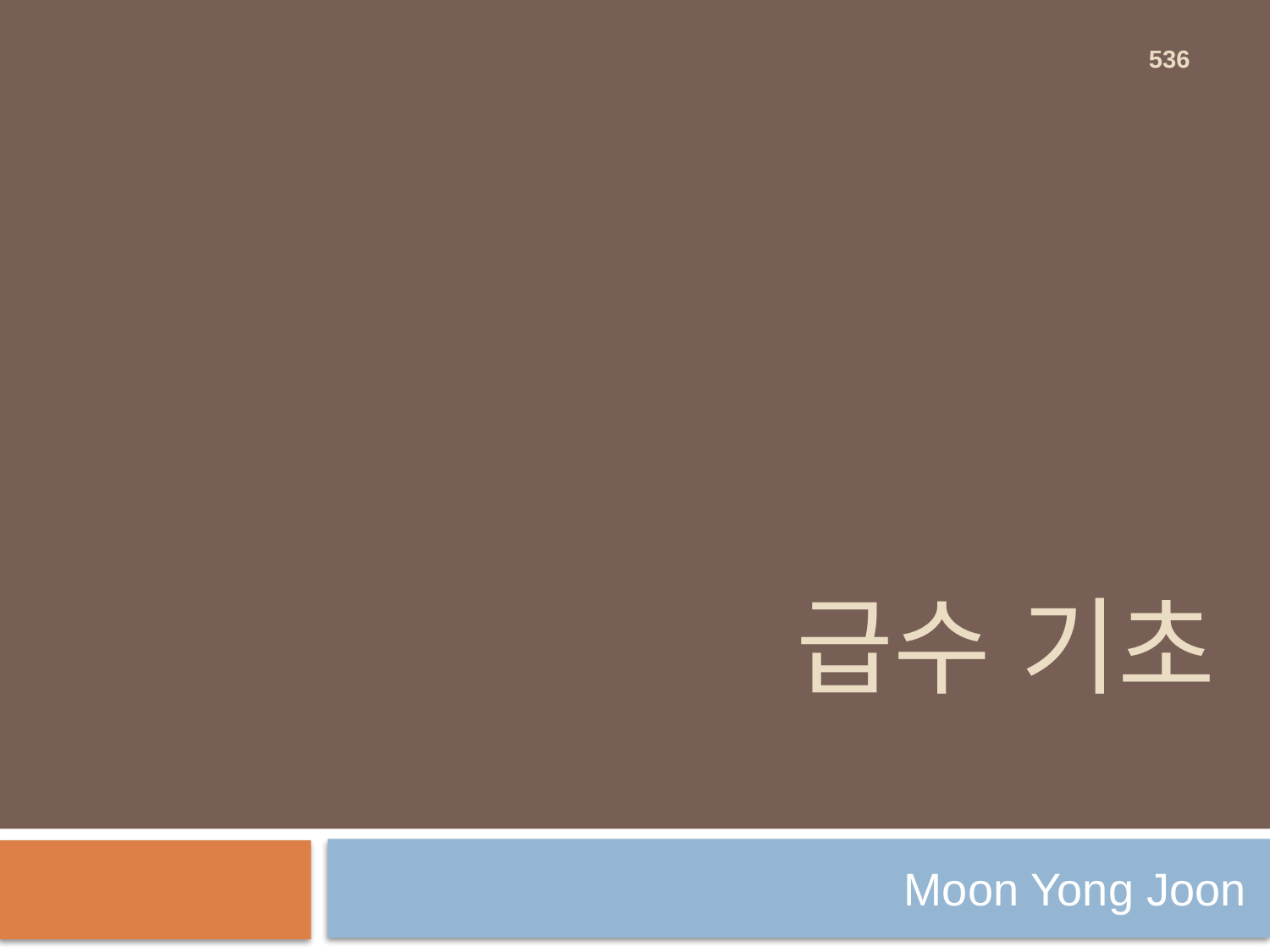

536
# 급수 기초
Moon Yong Joon